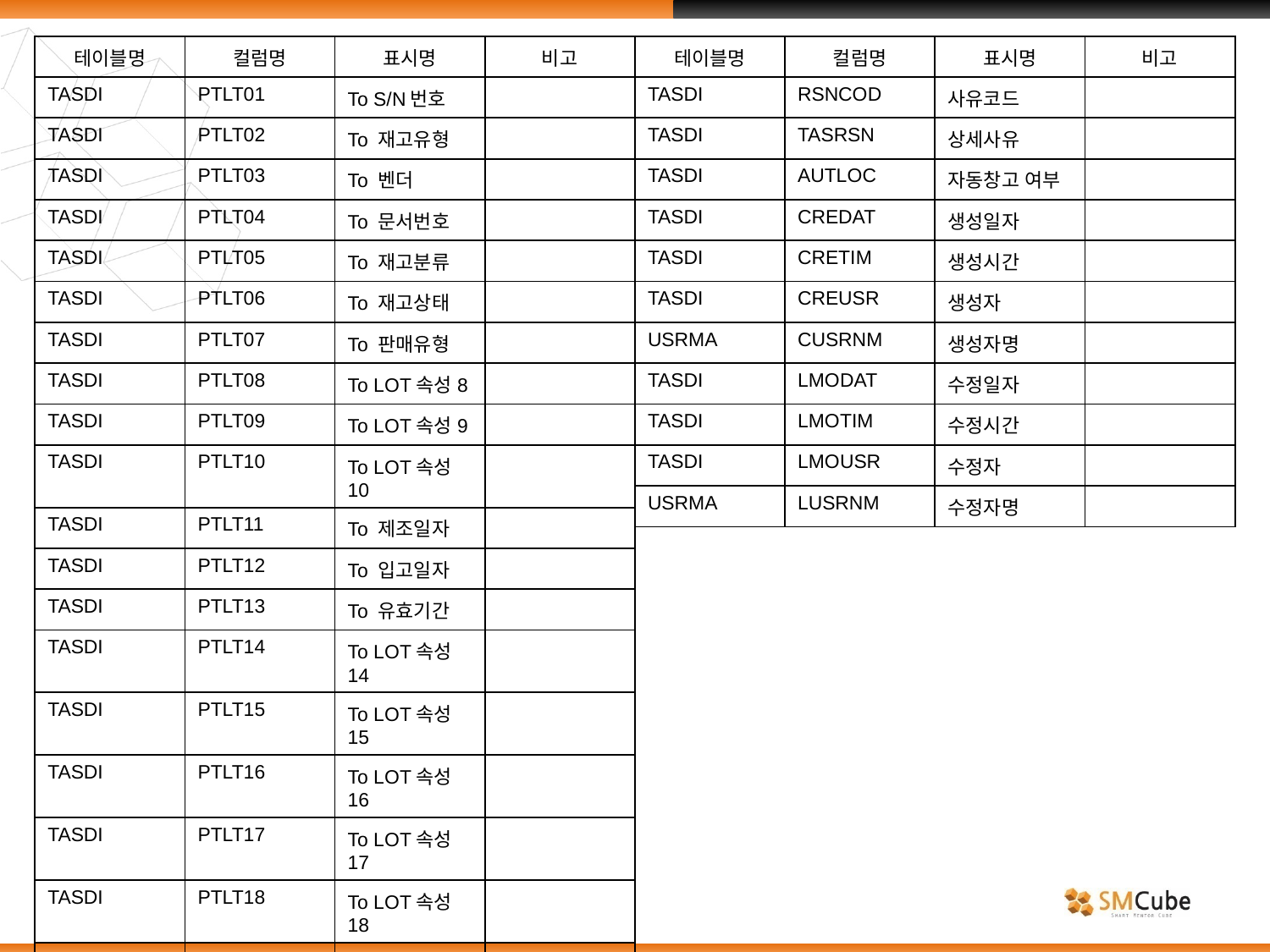

| 테이블명 | 컬럼명 | 표시명 | 비고 |
| --- | --- | --- | --- |
| TASDI | PTLT01 | To S/N번호 |  |
| TASDI | PTLT02 | To 재고유형 |  |
| TASDI | PTLT03 | To 벤더 |  |
| TASDI | PTLT04 | To 문서번호 |  |
| TASDI | PTLT05 | To 재고분류 |  |
| TASDI | PTLT06 | To 재고상태 |  |
| TASDI | PTLT07 | To 판매유형 |  |
| TASDI | PTLT08 | To LOT속성8 |  |
| TASDI | PTLT09 | To LOT속성9 |  |
| TASDI | PTLT10 | To LOT속성10 |  |
| TASDI | PTLT11 | To 제조일자 |  |
| TASDI | PTLT12 | To 입고일자 |  |
| TASDI | PTLT13 | To 유효기간 |  |
| TASDI | PTLT14 | To LOT속성14 |  |
| TASDI | PTLT15 | To LOT속성15 |  |
| TASDI | PTLT16 | To LOT속성16 |  |
| TASDI | PTLT17 | To LOT속성17 |  |
| TASDI | PTLT18 | To LOT속성18 |  |
| TASDI | PTLT19 | To LOT속성19 |  |
| TASDI | PTLT20 | To LOT속성20 |  |
| TASDI | PASTKY | 적치전략키 |  |
| TASDI | ALSTKY | 할당전략키 |  |
| 테이블명 | 컬럼명 | 표시명 | 비고 |
| --- | --- | --- | --- |
| TASDI | RSNCOD | 사유코드 |  |
| TASDI | TASRSN | 상세사유 |  |
| TASDI | AUTLOC | 자동창고 여부 |  |
| TASDI | CREDAT | 생성일자 |  |
| TASDI | CRETIM | 생성시간 |  |
| TASDI | CREUSR | 생성자 |  |
| USRMA | CUSRNM | 생성자명 |  |
| TASDI | LMODAT | 수정일자 |  |
| TASDI | LMOTIM | 수정시간 |  |
| TASDI | LMOUSR | 수정자 |  |
| USRMA | LUSRNM | 수정자명 |  |